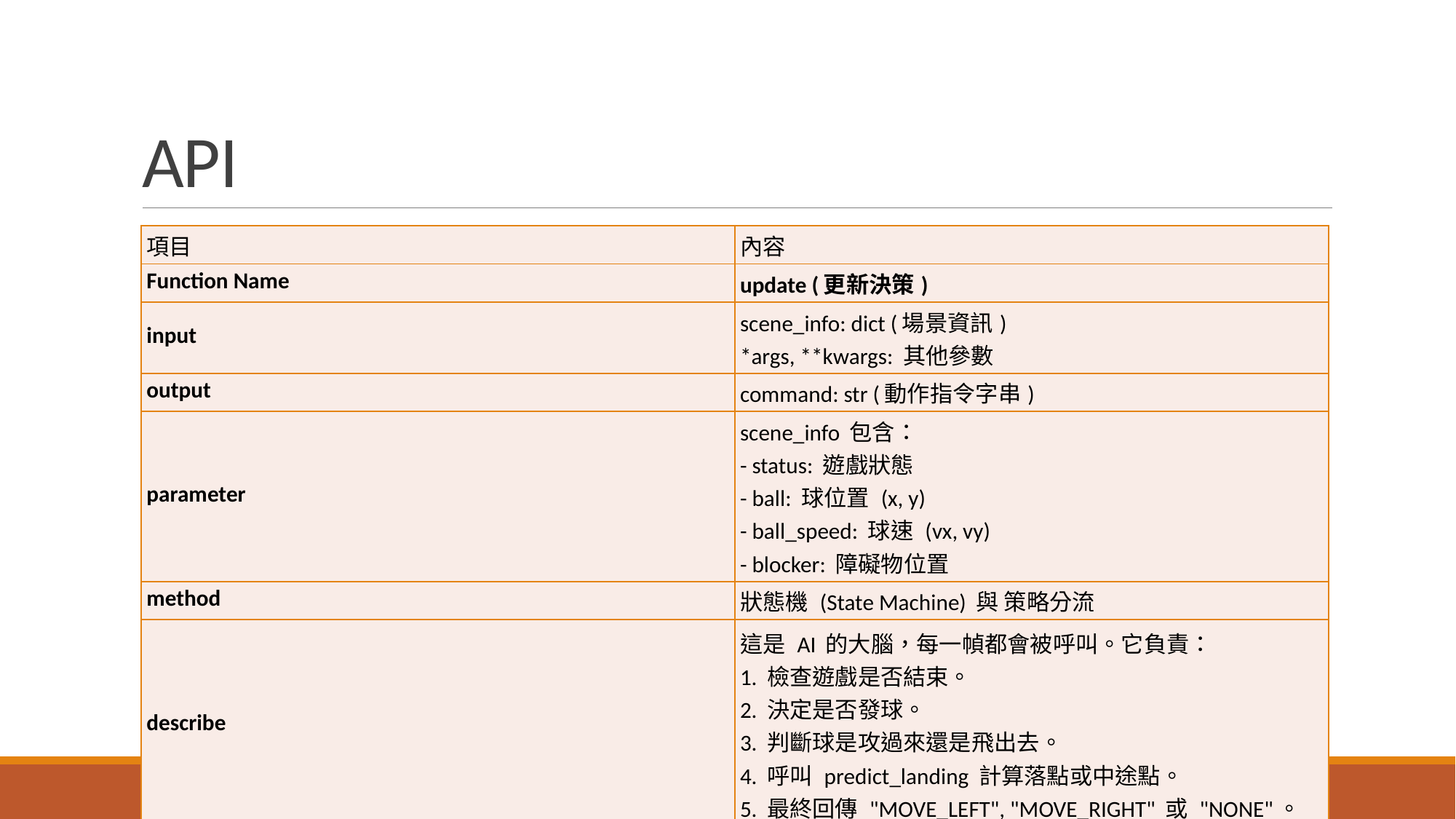

# API
| 項目 | 內容 |
| --- | --- |
| Function Name | update (更新決策) |
| input | scene\_info: dict (場景資訊) \*args, \*\*kwargs: 其他參數 |
| output | command: str (動作指令字串) |
| parameter | scene\_info 包含： - status: 遊戲狀態 - ball: 球位置 (x, y) - ball\_speed: 球速 (vx, vy) - blocker: 障礙物位置 |
| method | 狀態機 (State Machine) 與 策略分流 |
| describe | 這是 AI 的大腦，每一幀都會被呼叫。它負責： 1. 檢查遊戲是否結束。 2. 決定是否發球。 3. 判斷球是攻過來還是飛出去。 4. 呼叫 predict\_landing 計算落點或中途點。 5. 最終回傳 "MOVE\_LEFT", "MOVE\_RIGHT" 或 "NONE"。 |